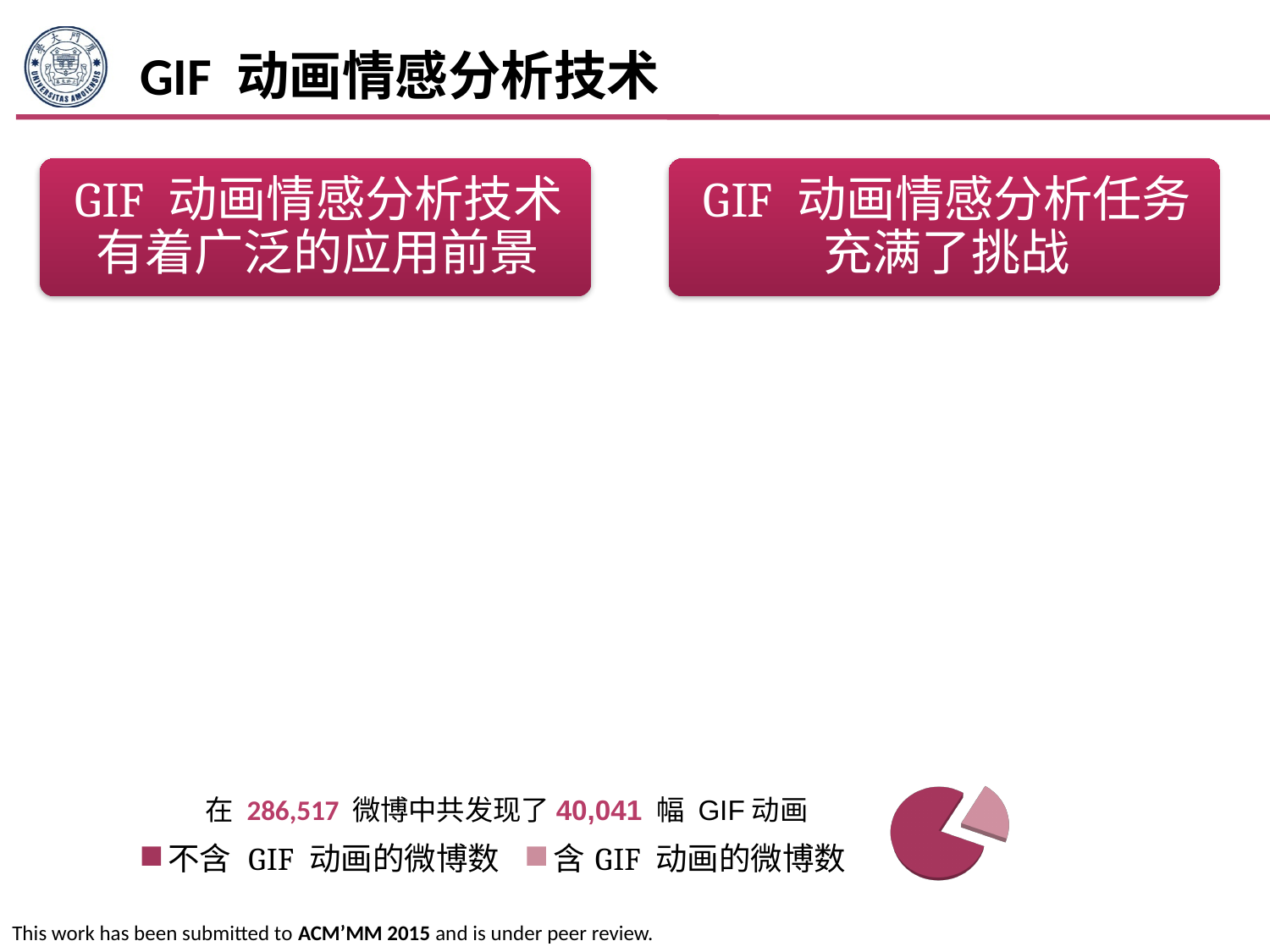

# GIF 动画情感分析技术
GIF 动画情感分析技术有着广泛的应用前景
GIF 动画情感分析任务充满了挑战

[unsupported chart]

在 286,517 微博中共发现了40,041 幅 GIF动画
This work has been submitted to ACM’MM 2015 and is under peer review.